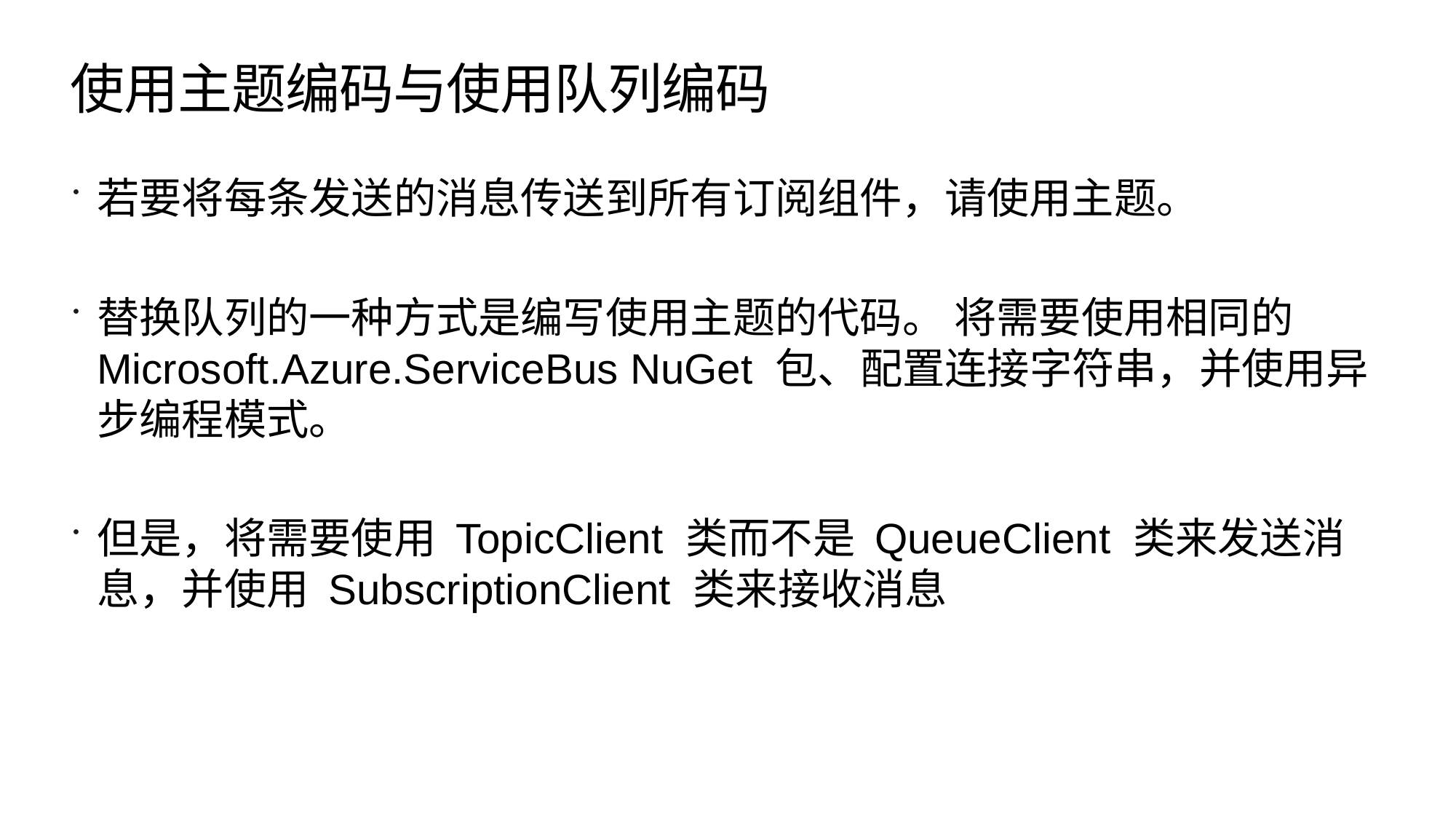

# 使用主题编码与使用队列编码
若要将每条发送的消息传送到所有订阅组件，请使用主题。

替换队列的一种方式是编写使用主题的代码。 将需要使用相同的 Microsoft.Azure.ServiceBus NuGet 包、配置连接字符串，并使用异步编程模式。

但是，将需要使用 TopicClient 类而不是 QueueClient 类来发送消息，并使用 SubscriptionClient 类来接收消息